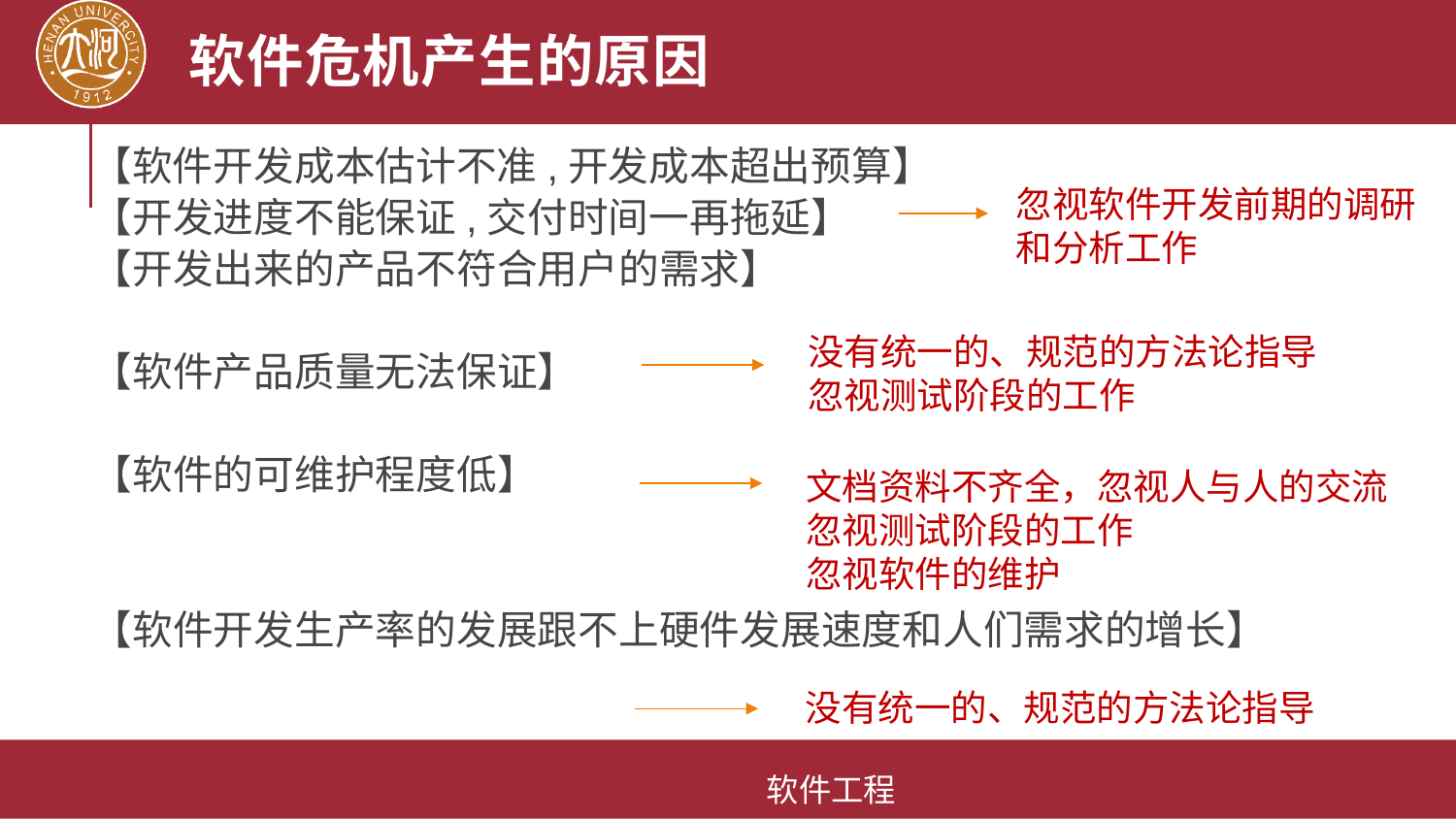

# 软件危机产生的原因
【软件开发成本估计不准,开发成本超出预算】
【开发进度不能保证,交付时间一再拖延】
【开发出来的产品不符合用户的需求】

【软件产品质量无法保证】

【软件的可维护程度低】

【软件开发生产率的发展跟不上硬件发展速度和人们需求的增长】
忽视软件开发前期的调研和分析工作
没有统一的、规范的方法论指导
忽视测试阶段的工作
文档资料不齐全，忽视人与人的交流
忽视测试阶段的工作
忽视软件的维护
没有统一的、规范的方法论指导

软件工程
13